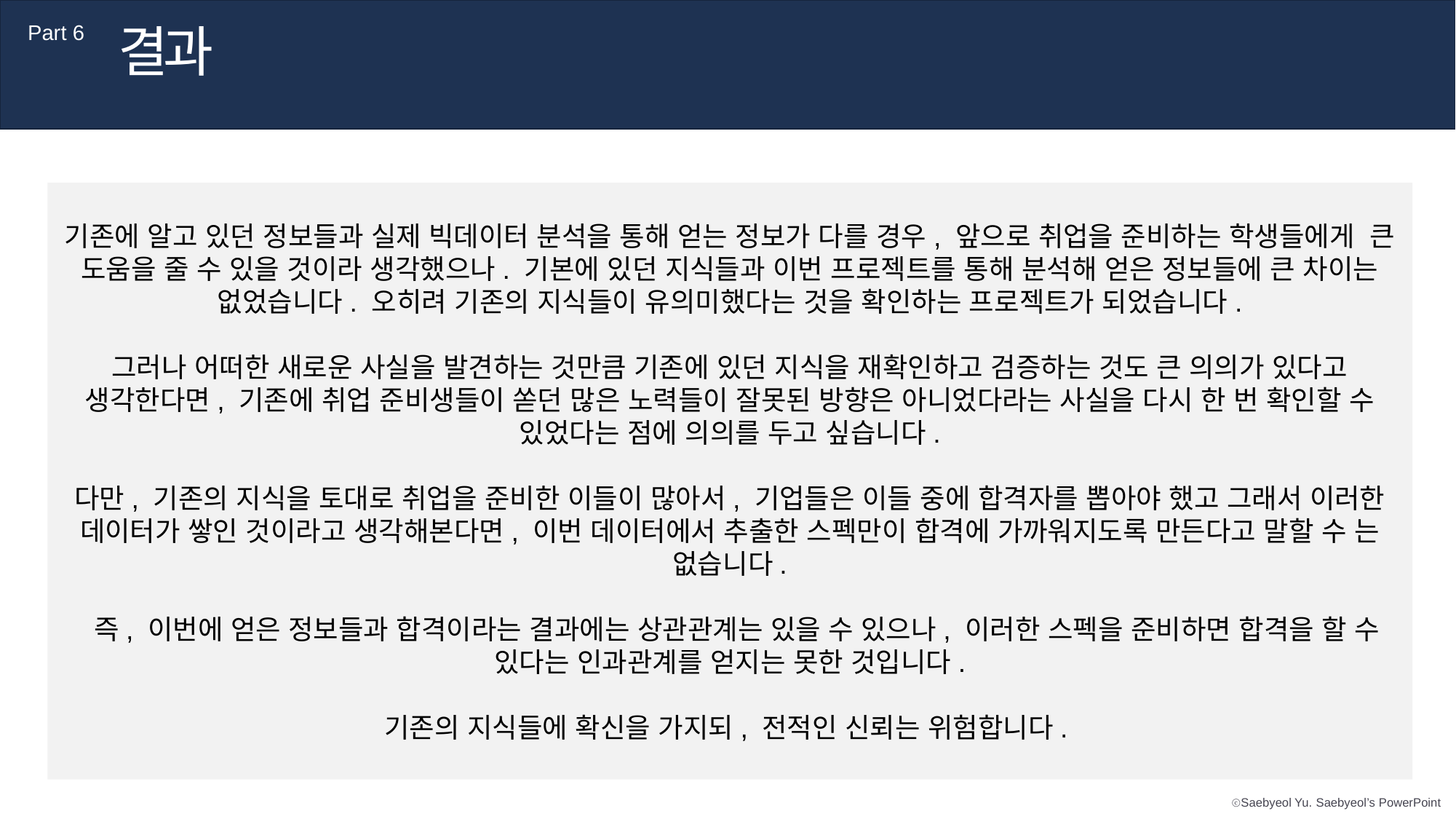

결과
Part 6
기존에 알고 있던 정보들과 실제 빅데이터 분석을 통해 얻는 정보가 다를 경우, 앞으로 취업을 준비하는 학생들에게  큰 도움을 줄 수 있을 것이라 생각했으나. 기본에 있던 지식들과 이번 프로젝트를 통해 분석해 얻은 정보들에 큰 차이는 없었습니다. 오히려 기존의 지식들이 유의미했다는 것을 확인하는 프로젝트가 되었습니다.

그러나 어떠한 새로운 사실을 발견하는 것만큼 기존에 있던 지식을 재확인하고 검증하는 것도 큰 의의가 있다고 생각한다면, 기존에 취업 준비생들이 쏟던 많은 노력들이 잘못된 방향은 아니었다라는 사실을 다시 한 번 확인할 수 있었다는 점에 의의를 두고 싶습니다.

다만, 기존의 지식을 토대로 취업을 준비한 이들이 많아서, 기업들은 이들 중에 합격자를 뽑아야 했고 그래서 이러한 데이터가 쌓인 것이라고 생각해본다면, 이번 데이터에서 추출한 스펙만이 합격에 가까워지도록 만든다고 말할 수 는 없습니다.

 즉, 이번에 얻은 정보들과 합격이라는 결과에는 상관관계는 있을 수 있으나, 이러한 스펙을 준비하면 합격을 할 수 있다는 인과관계를 얻지는 못한 것입니다.

기존의 지식들에 확신을 가지되, 전적인 신뢰는 위험합니다.